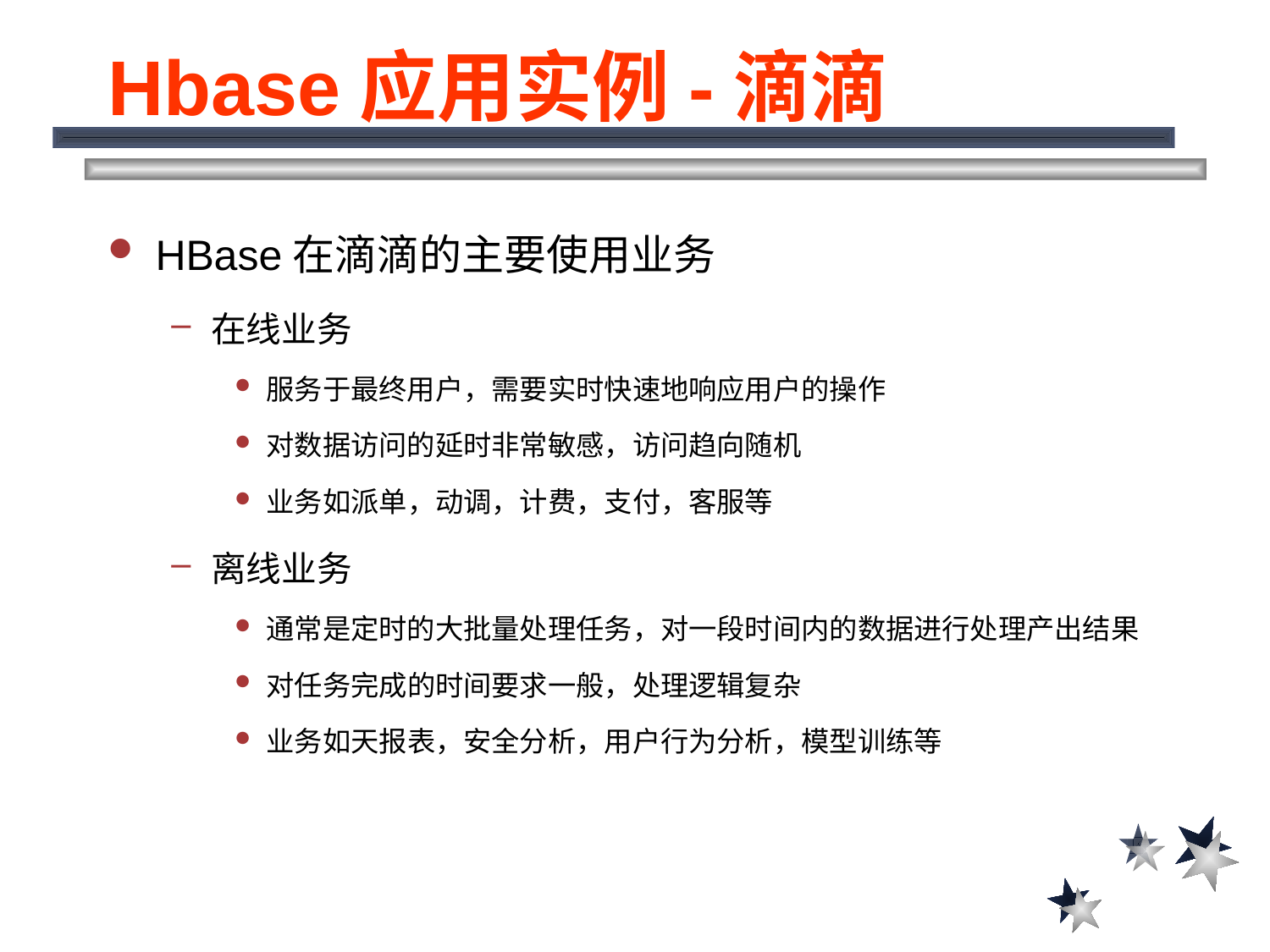

Hbase应用实例-滴滴

HBase在滴滴的主要使用业务
在线业务
服务于最终用户，需要实时快速地响应用户的操作
对数据访问的延时非常敏感，访问趋向随机
业务如派单，动调，计费，支付，客服等
离线业务
通常是定时的大批量处理任务，对一段时间内的数据进行处理产出结果
对任务完成的时间要求一般，处理逻辑复杂
业务如天报表，安全分析，用户行为分析，模型训练等